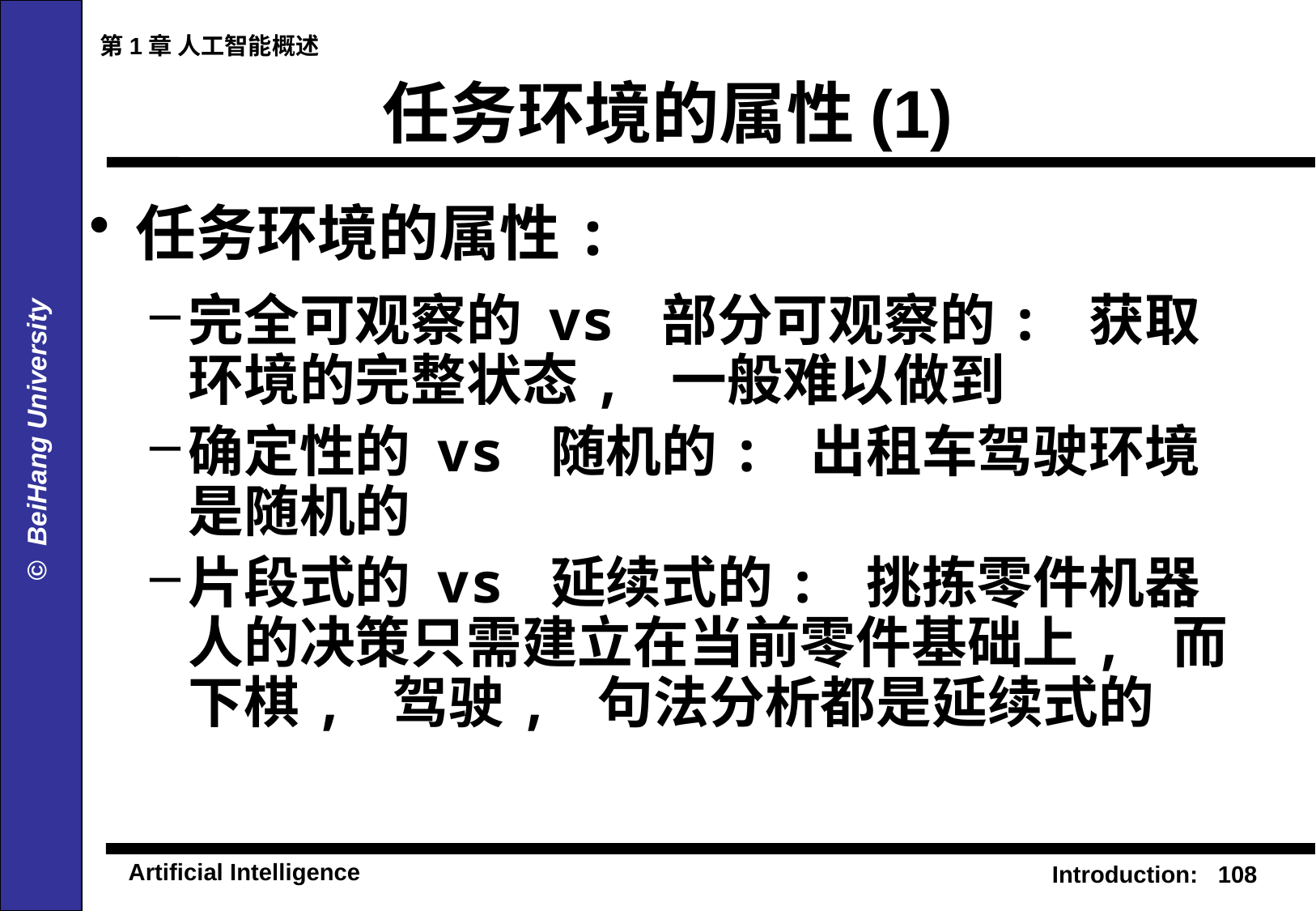

第1章 人工智能概述
# 任务环境的属性(1)
任务环境的属性:
完全可观察的 vs 部分可观察的: 获取环境的完整状态, 一般难以做到
确定性的 vs 随机的: 出租车驾驶环境是随机的
片段式的 vs 延续式的: 挑拣零件机器人的决策只需建立在当前零件基础上, 而下棋, 驾驶, 句法分析都是延续式的